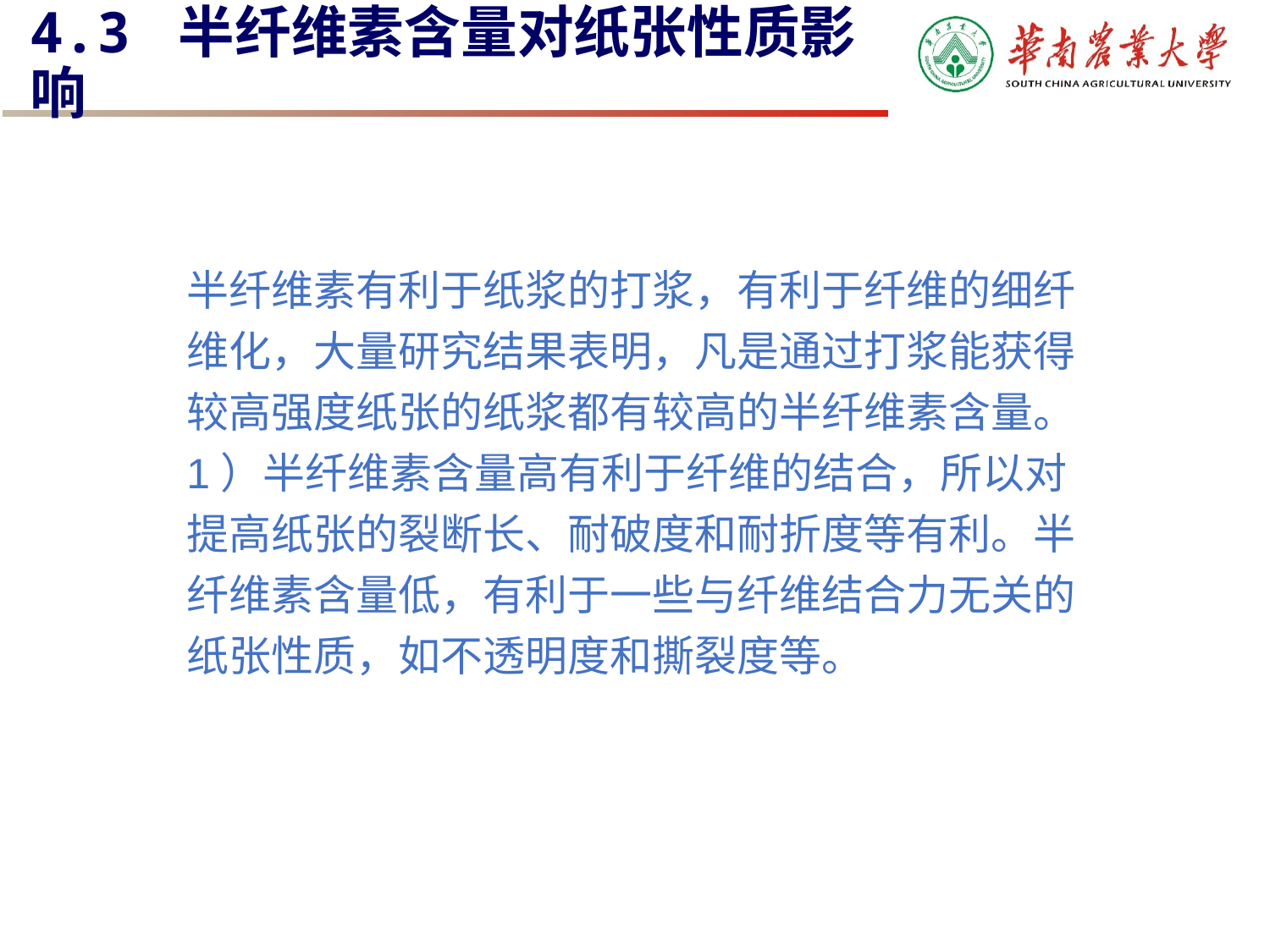

# 4.3 半纤维素含量对纸张性质影响
半纤维素有利于纸浆的打浆，有利于纤维的细纤维化，大量研究结果表明，凡是通过打浆能获得较高强度纸张的纸浆都有较高的半纤维素含量。
1）半纤维素含量高有利于纤维的结合，所以对提高纸张的裂断长、耐破度和耐折度等有利。半纤维素含量低，有利于一些与纤维结合力无关的纸张性质，如不透明度和撕裂度等。